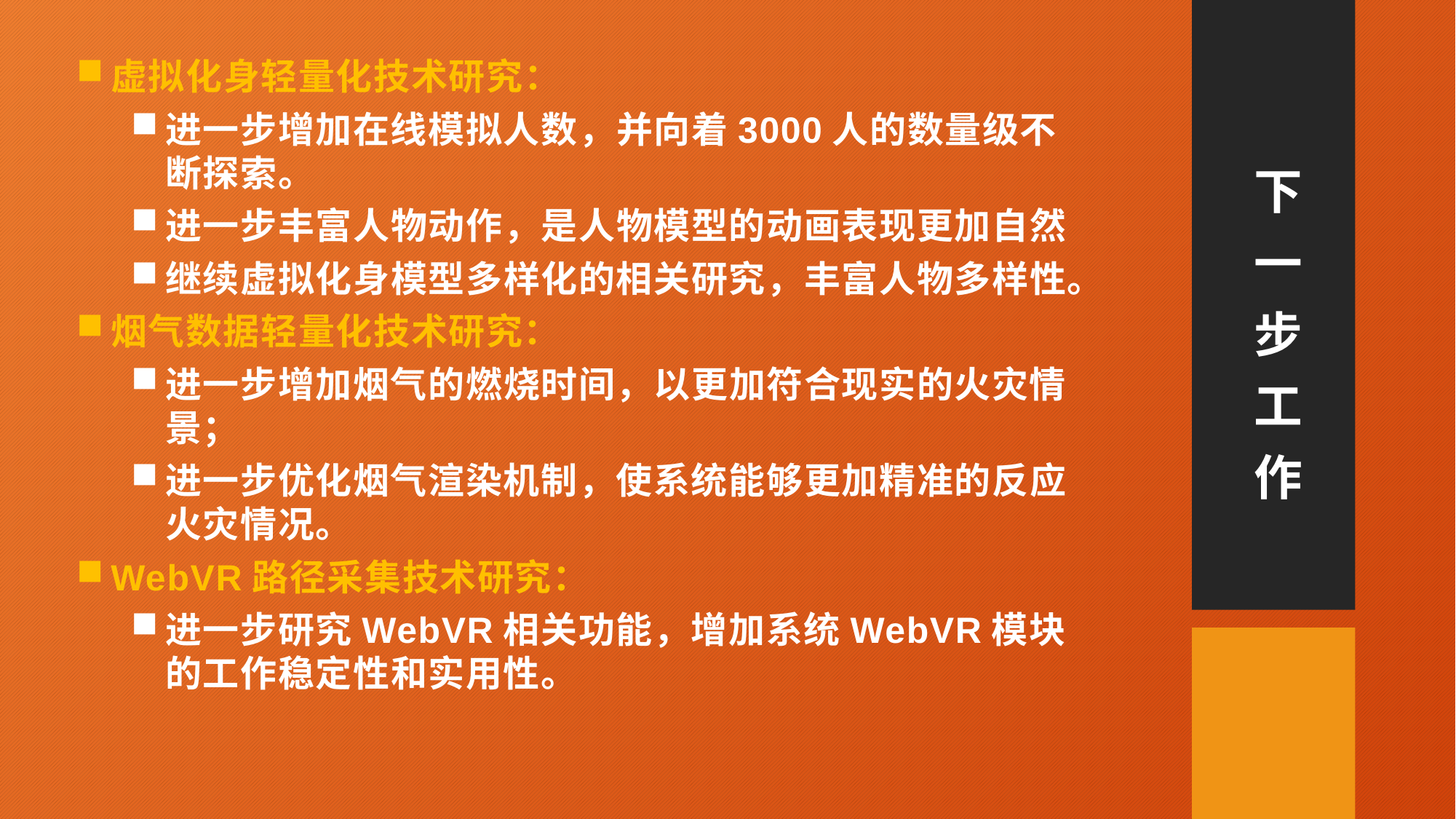

虚拟化身轻量化技术研究：
进一步增加在线模拟人数，并向着3000人的数量级不断探索。
进一步丰富人物动作，是人物模型的动画表现更加自然
继续虚拟化身模型多样化的相关研究，丰富人物多样性。
烟气数据轻量化技术研究：
进一步增加烟气的燃烧时间，以更加符合现实的火灾情景；
进一步优化烟气渲染机制，使系统能够更加精准的反应火灾情况。
WebVR路径采集技术研究：
进一步研究WebVR相关功能，增加系统WebVR模块的工作稳定性和实用性。
# 下  一  步  工  作